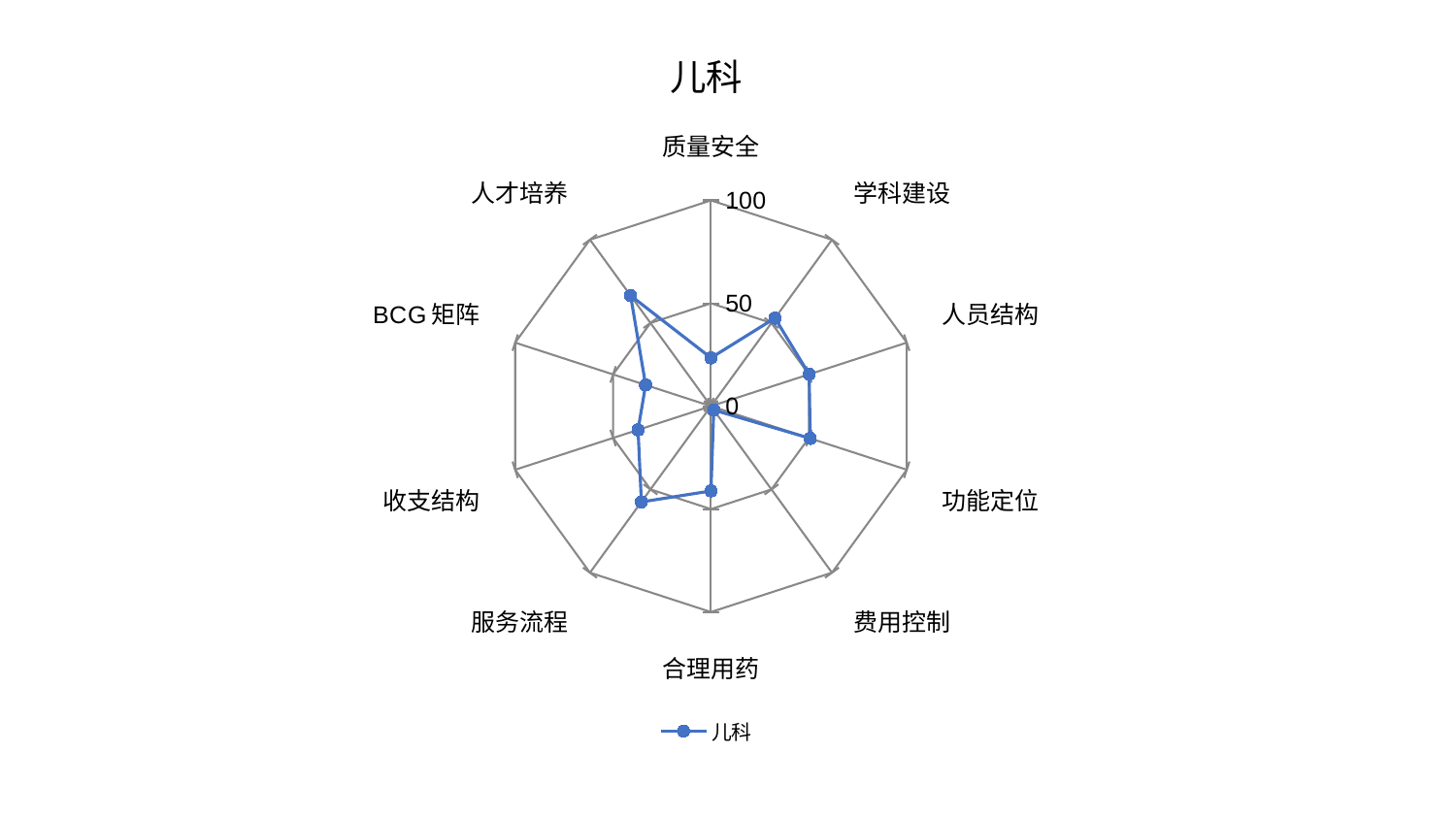

### Chart: 儿科

| Category | 儿科 |
|---|---|
| 质量安全 | 23.479316256388746 |
| 学科建设 | 52.901173473896215 |
| 人员结构 | 50.16727813740114 |
| 功能定位 | 50.69617257556357 |
| 费用控制 | 2.3202170938062032 |
| 合理用药 | 41.18732865755382 |
| 服务流程 | 57.50587154527413 |
| 收支结构 | 37.24892956291424 |
| BCG矩阵 | 33.393630235697344 |
| 人才培养 | 66.42902785443646 |
106